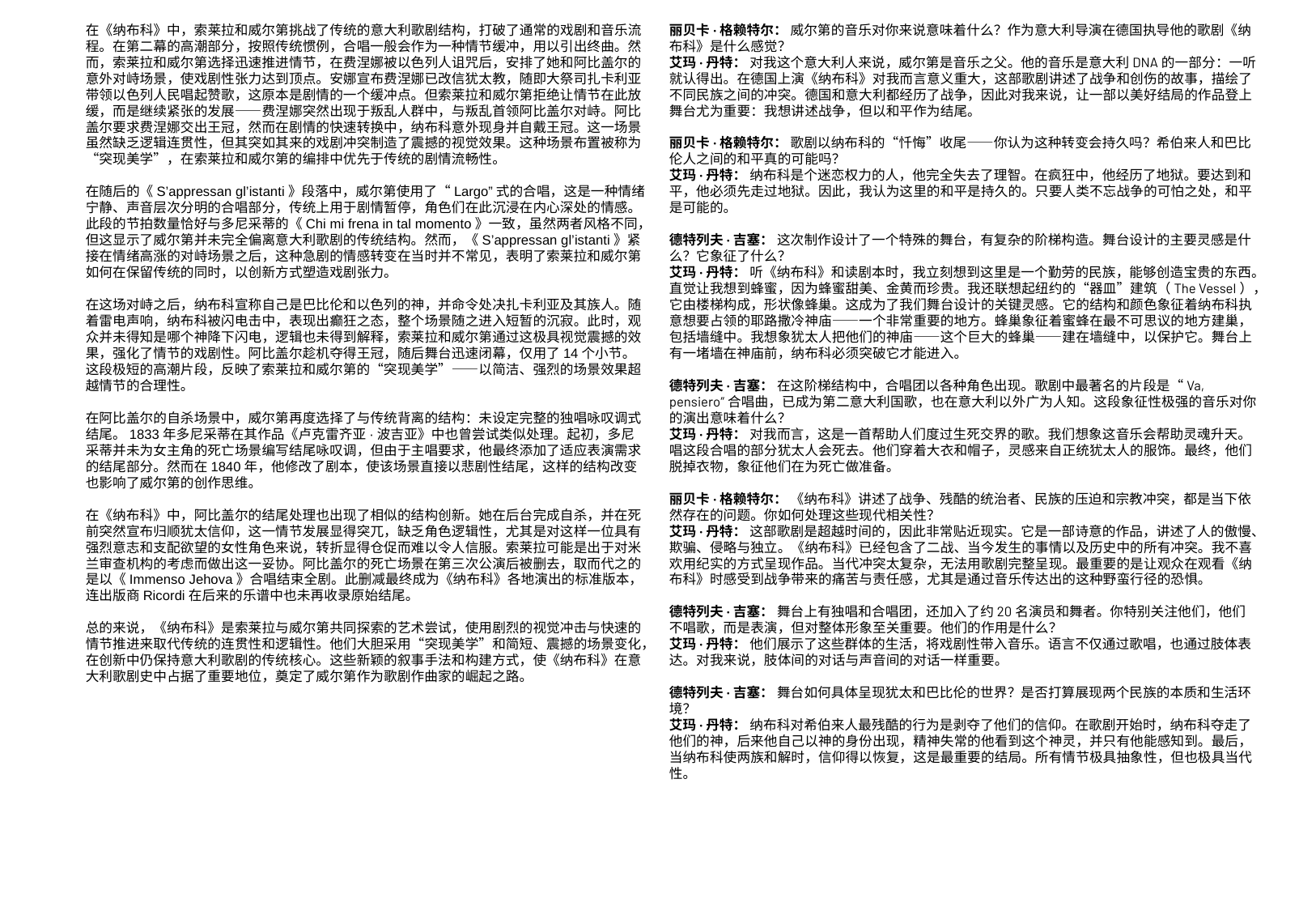

在《纳布科》中，索莱拉和威尔第挑战了传统的意大利歌剧结构，打破了通常的戏剧和音乐流程。在第二幕的高潮部分，按照传统惯例，合唱一般会作为一种情节缓冲，用以引出终曲。然而，索莱拉和威尔第选择迅速推进情节，在费涅娜被以色列人诅咒后，安排了她和阿比盖尔的意外对峙场景，使戏剧性张力达到顶点。安娜宣布费涅娜已改信犹太教，随即大祭司扎卡利亚带领以色列人民唱起赞歌，这原本是剧情的一个缓冲点。但索莱拉和威尔第拒绝让情节在此放缓，而是继续紧张的发展——费涅娜突然出现于叛乱人群中，与叛乱首领阿比盖尔对峙。阿比盖尔要求费涅娜交出王冠，然而在剧情的快速转换中，纳布科意外现身并自戴王冠。这一场景虽然缺乏逻辑连贯性，但其突如其来的戏剧冲突制造了震撼的视觉效果。这种场景布置被称为“突现美学”，在索莱拉和威尔第的编排中优先于传统的剧情流畅性。

在随后的《S’appressan gl’istanti》段落中，威尔第使用了“Largo”式的合唱，这是一种情绪宁静、声音层次分明的合唱部分，传统上用于剧情暂停，角色们在此沉浸在内心深处的情感。此段的节拍数量恰好与多尼采蒂的《Chi mi frena in tal momento》一致，虽然两者风格不同，但这显示了威尔第并未完全偏离意大利歌剧的传统结构。然而，《S’appressan gl’istanti》紧接在情绪高涨的对峙场景之后，这种急剧的情感转变在当时并不常见，表明了索莱拉和威尔第如何在保留传统的同时，以创新方式塑造戏剧张力。

在这场对峙之后，纳布科宣称自己是巴比伦和以色列的神，并命令处决扎卡利亚及其族人。随着雷电声响，纳布科被闪电击中，表现出癫狂之态，整个场景随之进入短暂的沉寂。此时，观众并未得知是哪个神降下闪电，逻辑也未得到解释，索莱拉和威尔第通过这极具视觉震撼的效果，强化了情节的戏剧性。阿比盖尔趁机夺得王冠，随后舞台迅速闭幕，仅用了14个小节。这段极短的高潮片段，反映了索莱拉和威尔第的“突现美学”——以简洁、强烈的场景效果超越情节的合理性。

在阿比盖尔的自杀场景中，威尔第再度选择了与传统背离的结构：未设定完整的独唱咏叹调式结尾。1833年多尼采蒂在其作品《卢克雷齐亚·波吉亚》中也曾尝试类似处理。起初，多尼采蒂并未为女主角的死亡场景编写结尾咏叹调，但由于主唱要求，他最终添加了适应表演需求的结尾部分。然而在1840年，他修改了剧本，使该场景直接以悲剧性结尾，这样的结构改变也影响了威尔第的创作思维。

在《纳布科》中，阿比盖尔的结尾处理也出现了相似的结构创新。她在后台完成自杀，并在死前突然宣布归顺犹太信仰，这一情节发展显得突兀，缺乏角色逻辑性，尤其是对这样一位具有强烈意志和支配欲望的女性角色来说，转折显得仓促而难以令人信服。索莱拉可能是出于对米兰审查机构的考虑而做出这一妥协。阿比盖尔的死亡场景在第三次公演后被删去，取而代之的是以《Immenso Jehova》合唱结束全剧。此删减最终成为《纳布科》各地演出的标准版本，连出版商Ricordi在后来的乐谱中也未再收录原始结尾。

总的来说，《纳布科》是索莱拉与威尔第共同探索的艺术尝试，使用剧烈的视觉冲击与快速的情节推进来取代传统的连贯性和逻辑性。他们大胆采用“突现美学”和简短、震撼的场景变化，在创新中仍保持意大利歌剧的传统核心。这些新颖的叙事手法和构建方式，使《纳布科》在意大利歌剧史中占据了重要地位，奠定了威尔第作为歌剧作曲家的崛起之路。
丽贝卡·格赖特尔： 威尔第的音乐对你来说意味着什么？作为意大利导演在德国执导他的歌剧《纳布科》是什么感觉？
艾玛·丹特： 对我这个意大利人来说，威尔第是音乐之父。他的音乐是意大利DNA的一部分：一听就认得出。在德国上演《纳布科》对我而言意义重大，这部歌剧讲述了战争和创伤的故事，描绘了不同民族之间的冲突。德国和意大利都经历了战争，因此对我来说，让一部以美好结局的作品登上舞台尤为重要：我想讲述战争，但以和平作为结尾。

丽贝卡·格赖特尔： 歌剧以纳布科的“忏悔”收尾——你认为这种转变会持久吗？希伯来人和巴比伦人之间的和平真的可能吗？
艾玛·丹特： 纳布科是个迷恋权力的人，他完全失去了理智。在疯狂中，他经历了地狱。要达到和平，他必须先走过地狱。因此，我认为这里的和平是持久的。只要人类不忘战争的可怕之处，和平是可能的。

德特列夫·吉塞： 这次制作设计了一个特殊的舞台，有复杂的阶梯构造。舞台设计的主要灵感是什么？它象征了什么？
艾玛·丹特： 听《纳布科》和读剧本时，我立刻想到这里是一个勤劳的民族，能够创造宝贵的东西。直觉让我想到蜂蜜，因为蜂蜜甜美、金黄而珍贵。我还联想起纽约的“器皿”建筑（The Vessel），它由楼梯构成，形状像蜂巢。这成为了我们舞台设计的关键灵感。它的结构和颜色象征着纳布科执意想要占领的耶路撒冷神庙——一个非常重要的地方。蜂巢象征着蜜蜂在最不可思议的地方建巢，包括墙缝中。我想象犹太人把他们的神庙——这个巨大的蜂巢——建在墙缝中，以保护它。舞台上有一堵墙在神庙前，纳布科必须突破它才能进入。

德特列夫·吉塞： 在这阶梯结构中，合唱团以各种角色出现。歌剧中最著名的片段是“Va, pensiero”合唱曲，已成为第二意大利国歌，也在意大利以外广为人知。这段象征性极强的音乐对你的演出意味着什么？
艾玛·丹特： 对我而言，这是一首帮助人们度过生死交界的歌。我们想象这音乐会帮助灵魂升天。唱这段合唱的部分犹太人会死去。他们穿着大衣和帽子，灵感来自正统犹太人的服饰。最终，他们脱掉衣物，象征他们在为死亡做准备。

丽贝卡·格赖特尔： 《纳布科》讲述了战争、残酷的统治者、民族的压迫和宗教冲突，都是当下依然存在的问题。你如何处理这些现代相关性？
艾玛·丹特： 这部歌剧是超越时间的，因此非常贴近现实。它是一部诗意的作品，讲述了人的傲慢、欺骗、侵略与独立。《纳布科》已经包含了二战、当今发生的事情以及历史中的所有冲突。我不喜欢用纪实的方式呈现作品。当代冲突太复杂，无法用歌剧完整呈现。最重要的是让观众在观看《纳布科》时感受到战争带来的痛苦与责任感，尤其是通过音乐传达出的这种野蛮行径的恐惧。

德特列夫·吉塞： 舞台上有独唱和合唱团，还加入了约20名演员和舞者。你特别关注他们，他们不唱歌，而是表演，但对整体形象至关重要。他们的作用是什么？
艾玛·丹特： 他们展示了这些群体的生活，将戏剧性带入音乐。语言不仅通过歌唱，也通过肢体表达。对我来说，肢体间的对话与声音间的对话一样重要。

德特列夫·吉塞： 舞台如何具体呈现犹太和巴比伦的世界？是否打算展现两个民族的本质和生活环境？
艾玛·丹特： 纳布科对希伯来人最残酷的行为是剥夺了他们的信仰。在歌剧开始时，纳布科夺走了他们的神，后来他自己以神的身份出现，精神失常的他看到这个神灵，并只有他能感知到。最后，当纳布科使两族和解时，信仰得以恢复，这是最重要的结局。所有情节极具抽象性，但也极具当代性。